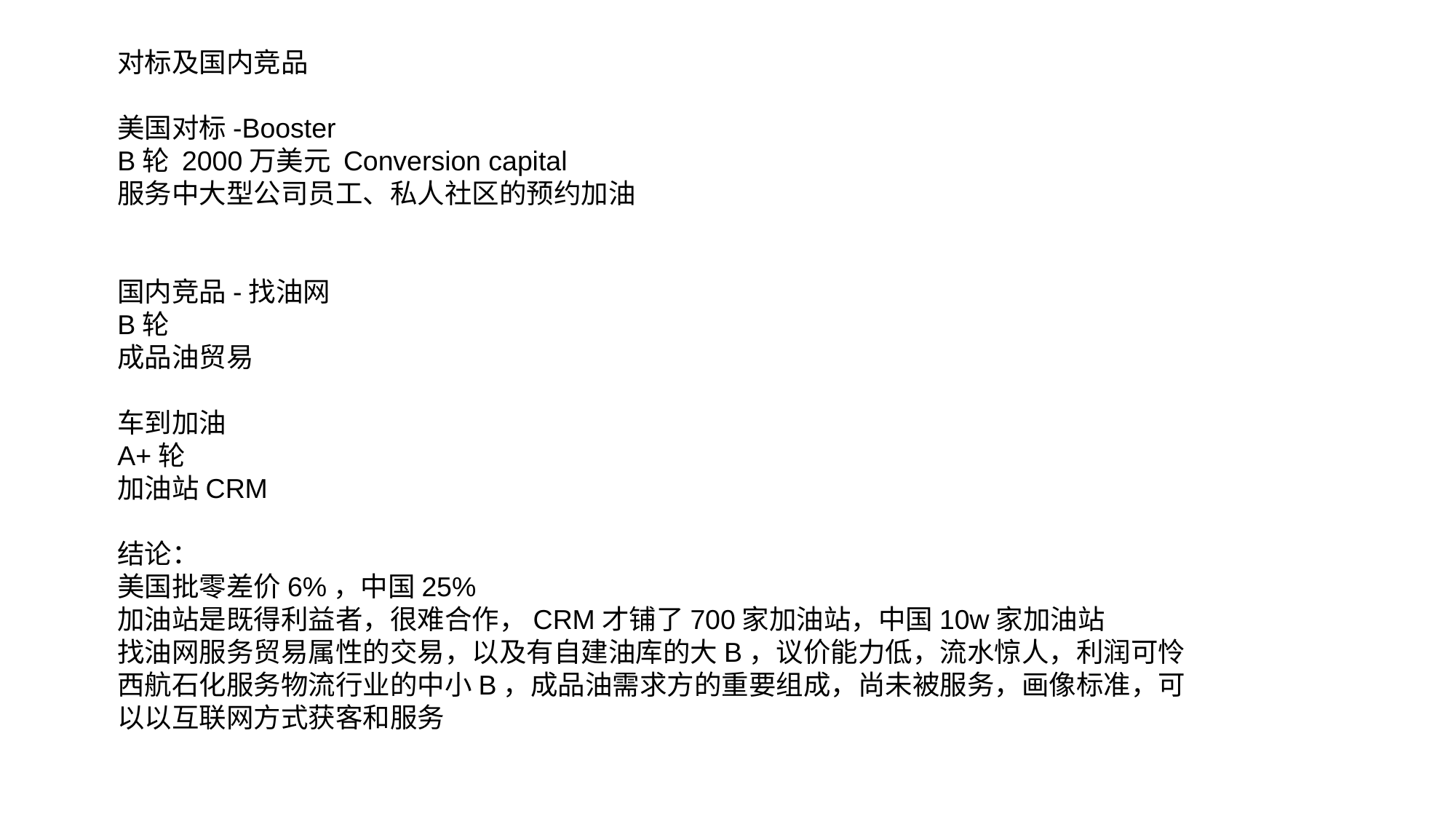

对标及国内竞品

美国对标-Booster
B轮 2000万美元 Conversion capital
服务中大型公司员工、私人社区的预约加油

国内竞品-找油网
B轮
成品油贸易

车到加油
A+轮
加油站CRM

结论：
美国批零差价6%，中国25%
加油站是既得利益者，很难合作，CRM才铺了700家加油站，中国10w家加油站
找油网服务贸易属性的交易，以及有自建油库的大B，议价能力低，流水惊人，利润可怜
西航石化服务物流行业的中小B，成品油需求方的重要组成，尚未被服务，画像标准，可以以互联网方式获客和服务